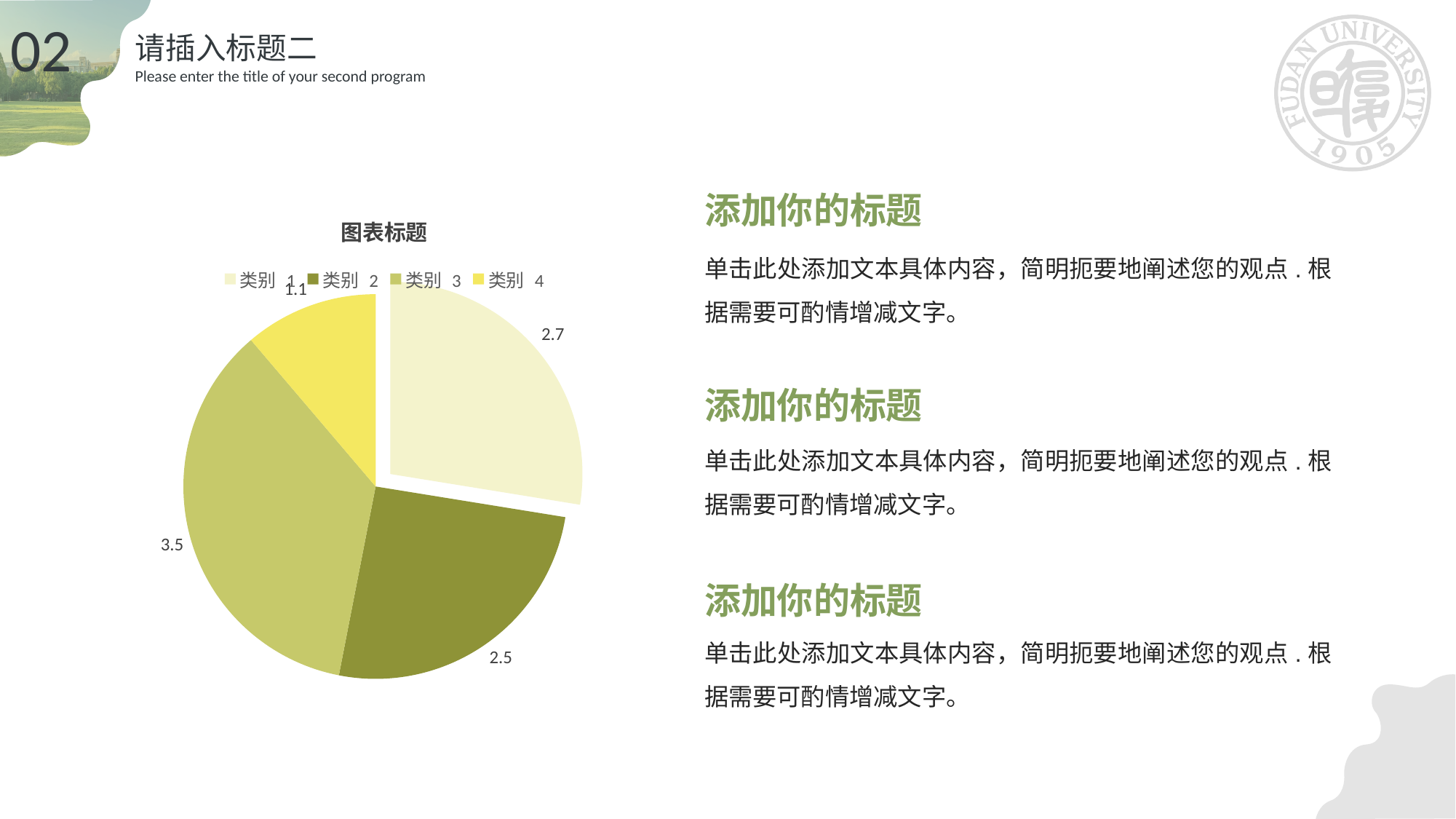

02
请插入标题二
Please enter the title of your second program
添加你的标题

### Chart: 图表标题

| Category | 系列 1 |
|---|---|
| 类别 1 | 2.7 |
| 类别 2 | 2.5 |
| 类别 3 | 3.5 |
| 类别 4 | 1.1 |
单击此处添加文本具体内容，简明扼要地阐述您的观点.根据需要可酌情增减文字。
添加你的标题
单击此处添加文本具体内容，简明扼要地阐述您的观点.根据需要可酌情增减文字。
添加你的标题
单击此处添加文本具体内容，简明扼要地阐述您的观点.根据需要可酌情增减文字。